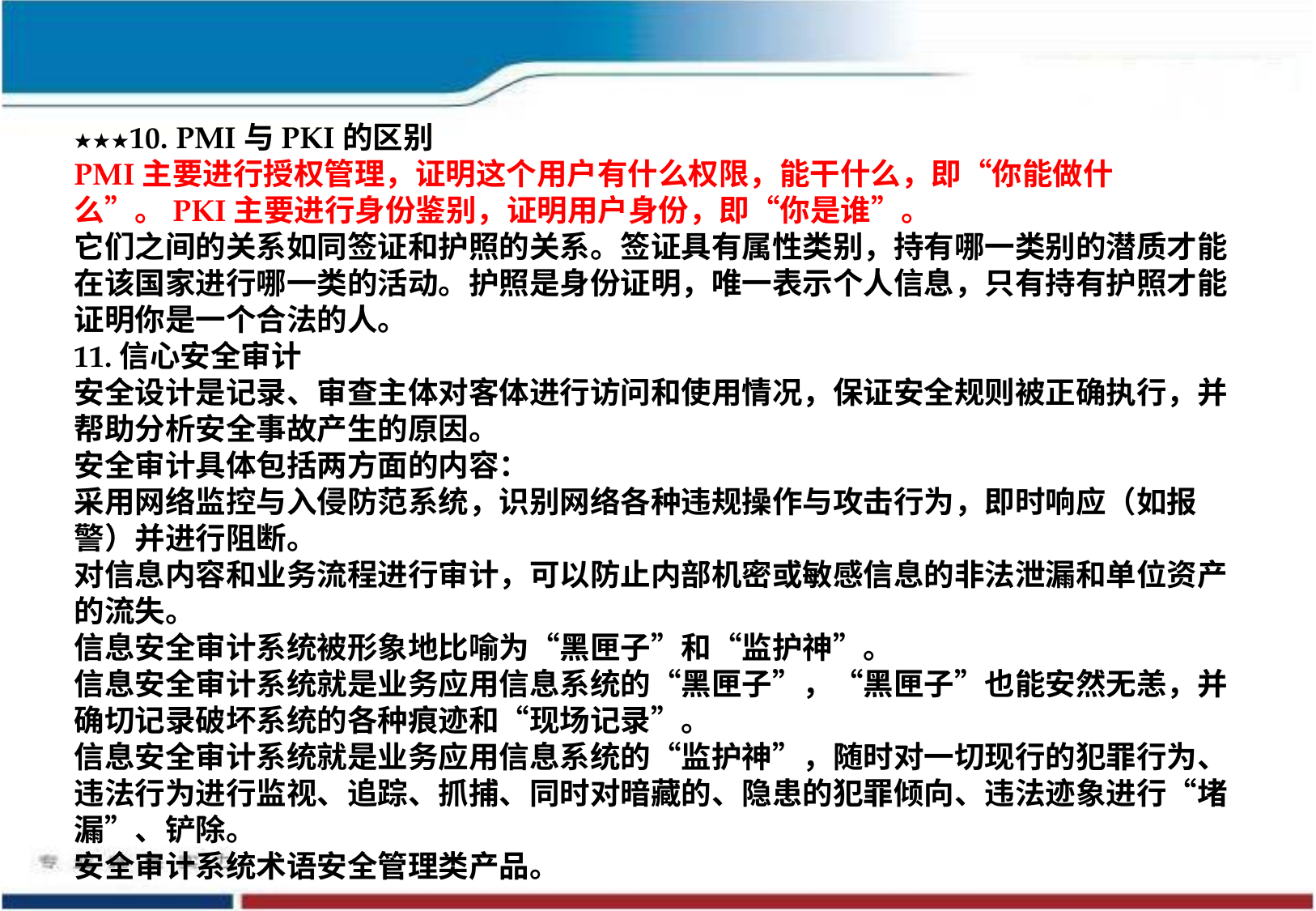

★★★10. PMI与PKI的区别
PMI主要进行授权管理，证明这个用户有什么权限，能干什么，即“你能做什么”。PKI主要进行身份鉴别，证明用户身份，即“你是谁”。
它们之间的关系如同签证和护照的关系。签证具有属性类别，持有哪一类别的潜质才能在该国家进行哪一类的活动。护照是身份证明，唯一表示个人信息，只有持有护照才能证明你是一个合法的人。
11.信心安全审计
安全设计是记录、审查主体对客体进行访问和使用情况，保证安全规则被正确执行，并帮助分析安全事故产生的原因。
安全审计具体包括两方面的内容：
采用网络监控与入侵防范系统，识别网络各种违规操作与攻击行为，即时响应（如报警）并进行阻断。
对信息内容和业务流程进行审计，可以防止内部机密或敏感信息的非法泄漏和单位资产的流失。
信息安全审计系统被形象地比喻为“黑匣子”和“监护神”。
信息安全审计系统就是业务应用信息系统的“黑匣子”，“黑匣子”也能安然无恙，并确切记录破坏系统的各种痕迹和“现场记录”。
信息安全审计系统就是业务应用信息系统的“监护神”，随时对一切现行的犯罪行为、违法行为进行监视、追踪、抓捕、同时对暗藏的、隐患的犯罪倾向、违法迹象进行“堵漏”、铲除。
安全审计系统术语安全管理类产品。